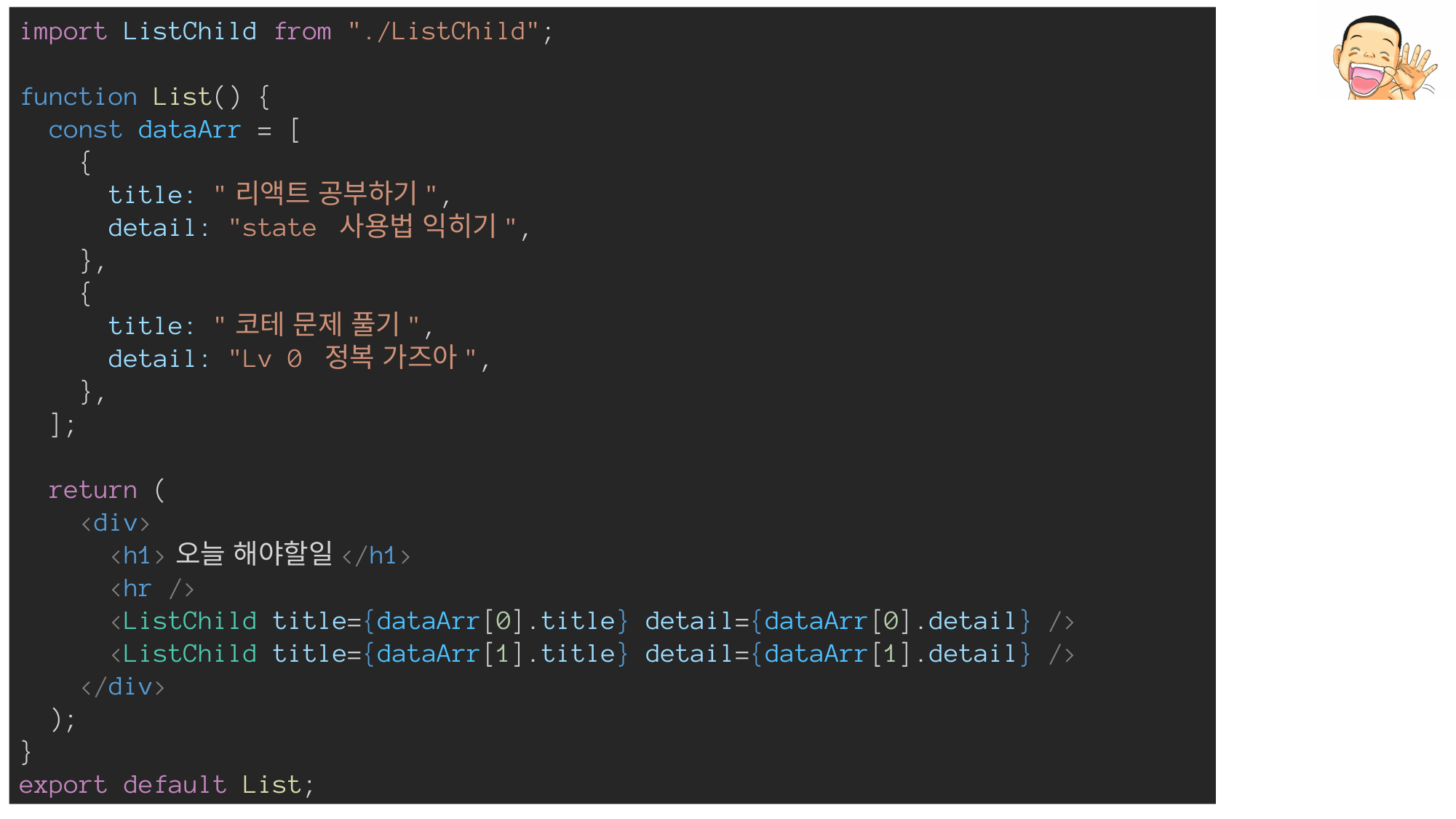

import ListChild from "./ListChild";
function List() {
  const dataArr = [
    {
      title: "리액트 공부하기",
      detail: "state 사용법 익히기",
    },
    {
      title: "코테 문제 풀기",
      detail: "Lv 0 정복 가즈아",
    },
  ];
  return (
    <div>
      <h1>오늘 해야할일</h1>
      <hr />
      <ListChild title={dataArr[0].title} detail={dataArr[0].detail} />
      <ListChild title={dataArr[1].title} detail={dataArr[1].detail} />
    </div>
  );
}
export default List;